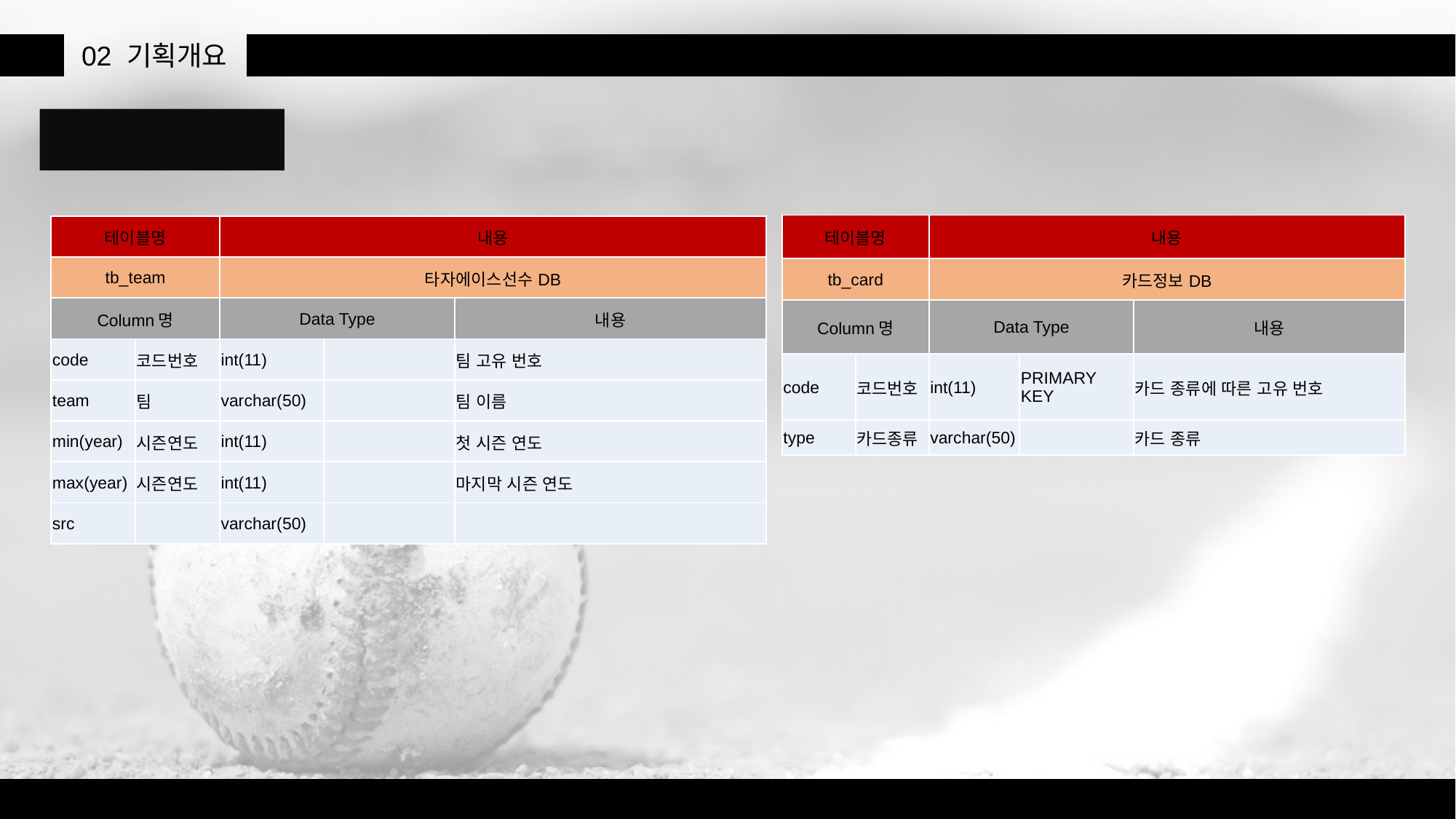

02
기획개요
DB 명세서
| 테이블명 |  | 내용 |  |  |
| --- | --- | --- | --- | --- |
| tb\_card |  | 카드정보DB |  |  |
| Column명 |  | Data Type |  | 내용 |
| code | 코드번호 | int(11) | PRIMARY KEY | 카드 종류에 따른 고유 번호 |
| type | 카드종류 | varchar(50) |  | 카드 종류 |
| 테이블명 |  | 내용 |  |  |
| --- | --- | --- | --- | --- |
| tb\_team |  | 타자에이스선수DB |  |  |
| Column명 |  | Data Type |  | 내용 |
| code | 코드번호 | int(11) |  | 팀 고유 번호 |
| team | 팀 | varchar(50) |  | 팀 이름 |
| min(year) | 시즌연도 | int(11) |  | 첫 시즌 연도 |
| max(year) | 시즌연도 | int(11) |  | 마지막 시즌 연도 |
| src |  | varchar(50) |  |  |